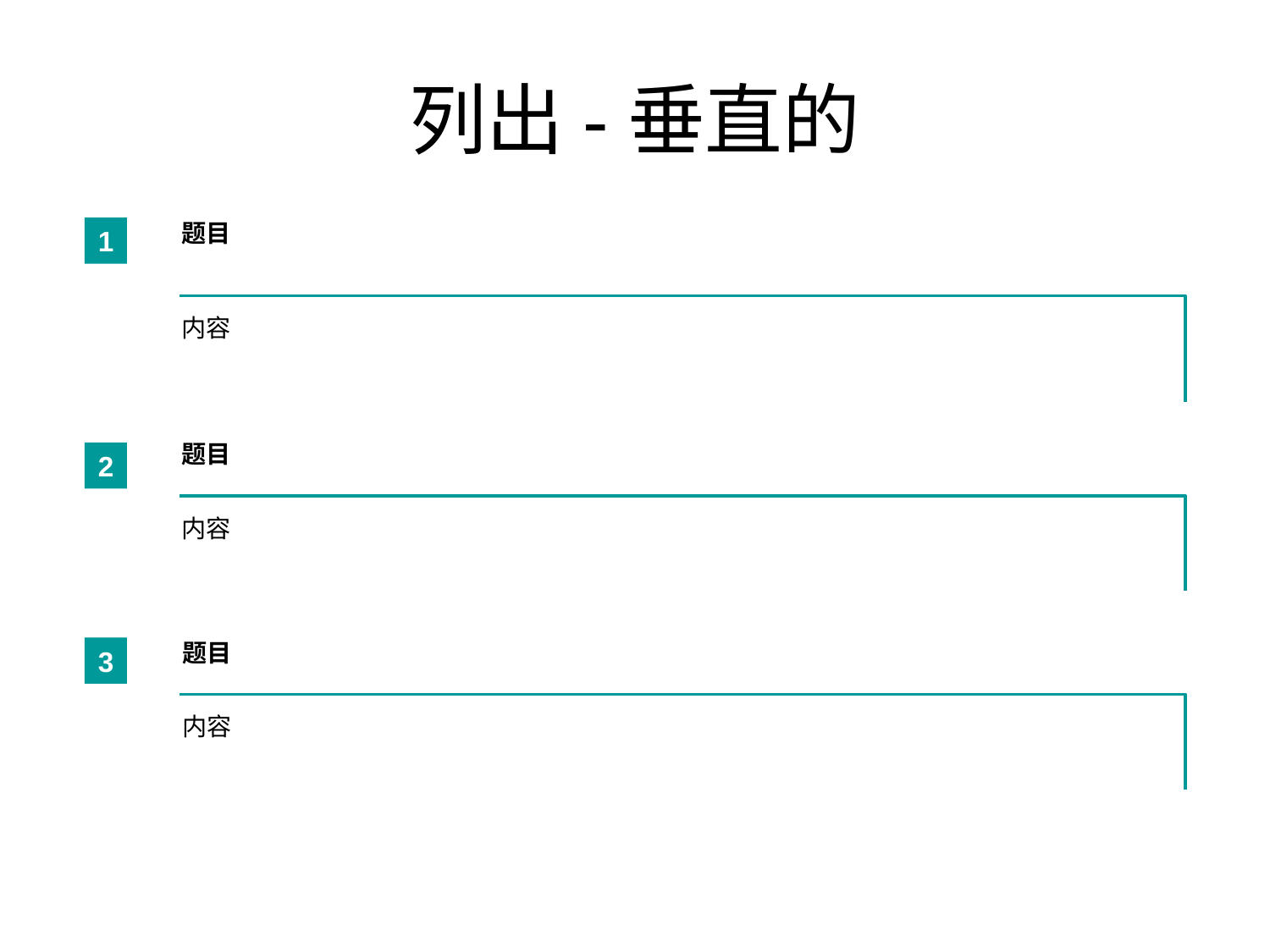

# 列出-垂直的
题目
1

内容
题目
2

内容
题目
3

内容